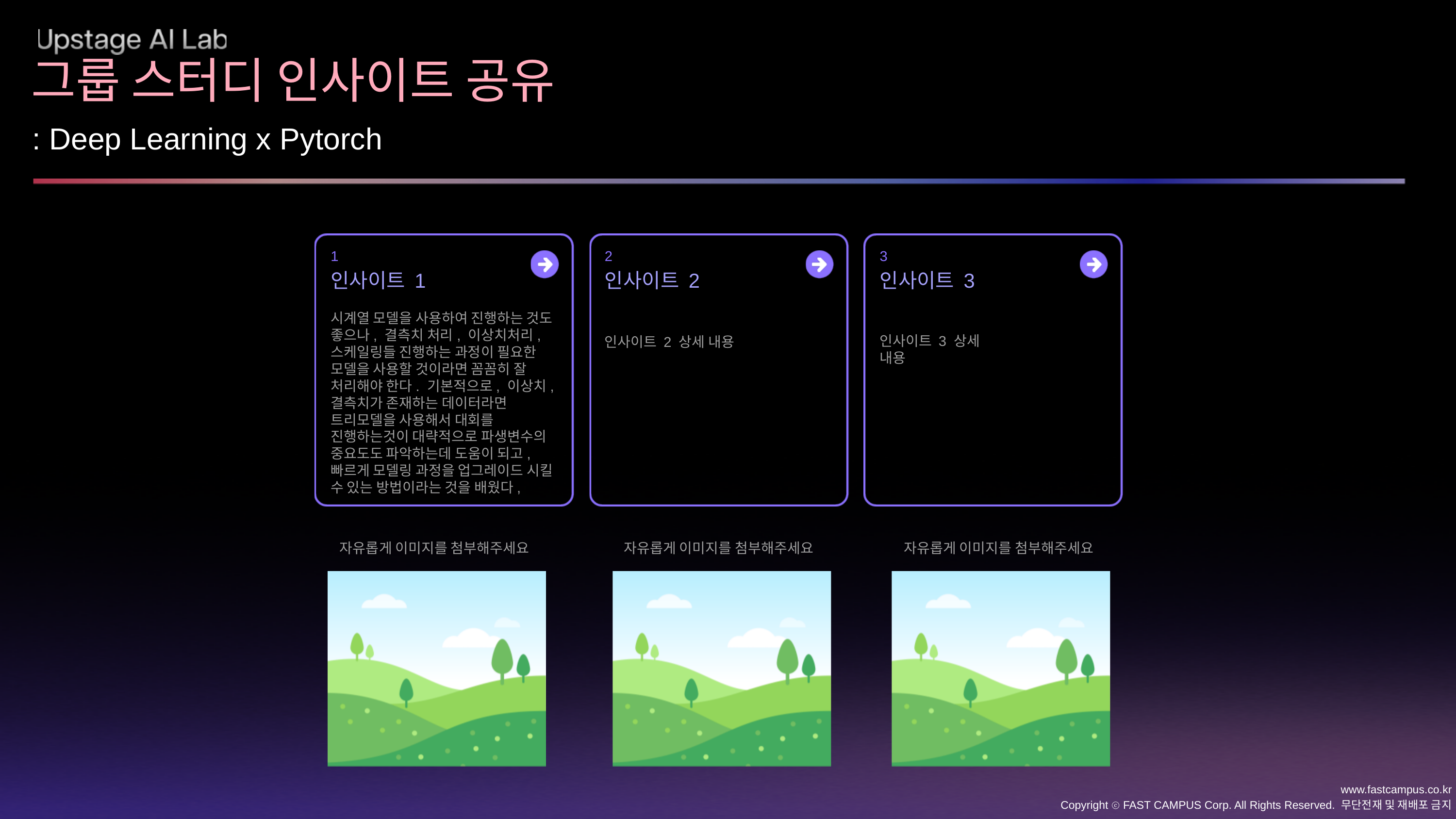

그룹 스터디 인사이트 공유
: Deep Learning x Pytorch

1
2
3

인사이트 1
인사이트 2
인사이트 3
시계열 모델을 사용하여 진행하는 것도 좋으나, 결측치 처리, 이상치처리, 스케일링들 진행하는 과정이 필요한 모델을 사용할 것이라면 꼼꼼히 잘 처리해야 한다. 기본적으로, 이상치, 결측치가 존재하는 데이터라면 트리모델을 사용해서 대회를 진행하는것이 대략적으로 파생변수의 중요도도 파악하는데 도움이 되고, 빠르게 모델링 과정을 업그레이드 시킬 수 있는 방법이라는 것을 배웠다,
인사이트 3 상세 내용
인사이트 2 상세 내용

자유롭게 이미지를 첨부해주세요
자유롭게 이미지를 첨부해주세요
자유롭게 이미지를 첨부해주세요

www.fastcampus.co.kr
Copyright ⓒ FAST CAMPUS Corp. All Rights Reserved. 무단전재 및 재배포 금지